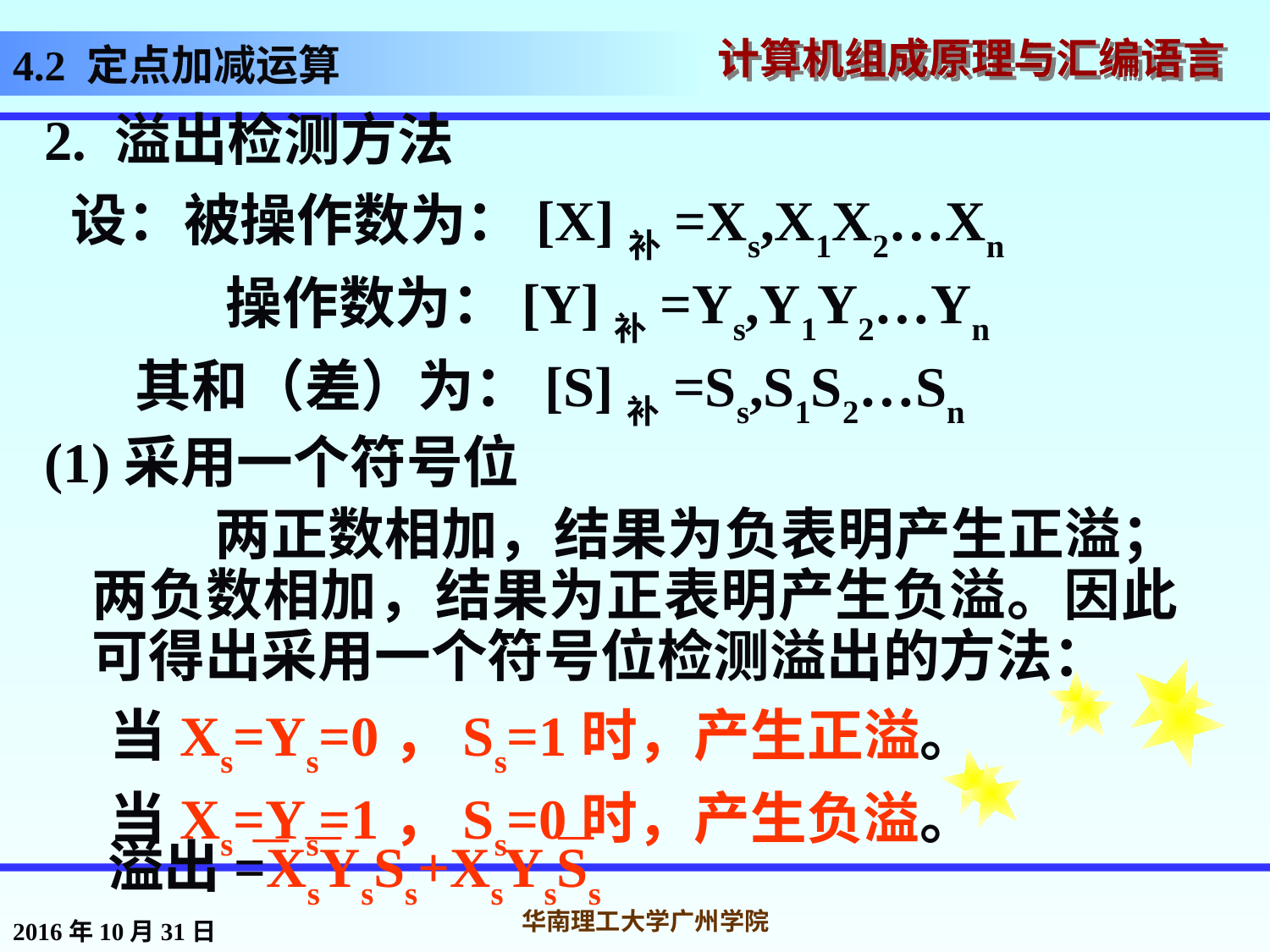

# 4.2 定点加减运算
2. 溢出检测方法
 设：被操作数为：[X]补=Xs,X1X2…Xn
             操作数为：[Y]补=Ys,Y1Y2…Yn
      其和（差）为：[S]补=Ss,S1S2…Sn
(1)采用一个符号位
            两正数相加，结果为负表明产生正溢；两负数相加，结果为正表明产生负溢。因此可得出采用一个符号位检测溢出的方法：
    当Xs=Ys=0，Ss=1时，产生正溢。
    当Xs=Ys=1，Ss=0时，产生负溢。
溢出=XsYsSs+XsYsSs

2016年10月31日
华南理工大学广州学院